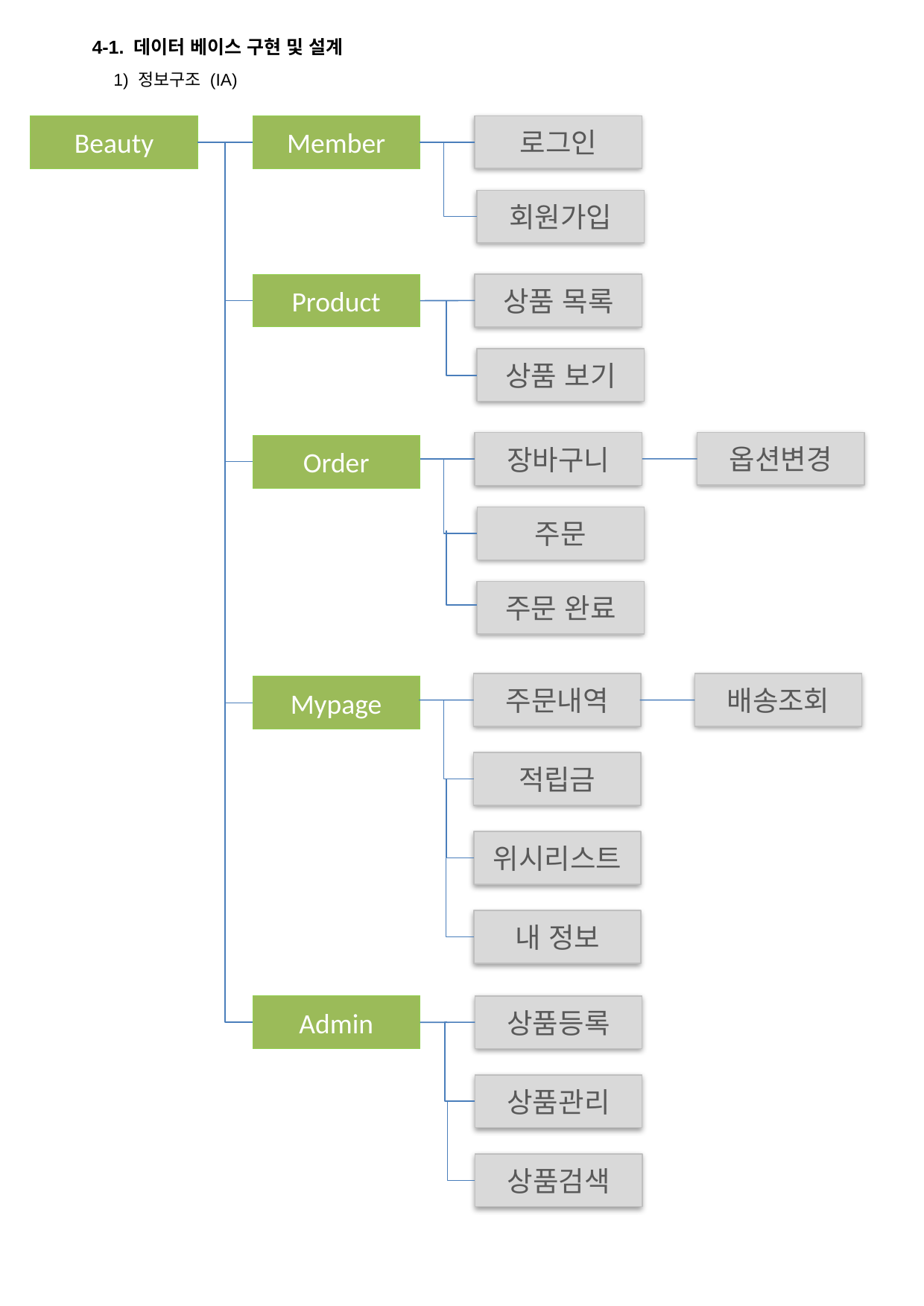

4-1. 데이터 베이스 구현 및 설계
1) 정보구조 (IA)
Beauty
Member
로그인
회원가입
Product
상품 목록
상품 보기
옵션변경
장바구니
Order
주문
주문 완료
주문내역
배송조회
Mypage
적립금
위시리스트
내 정보
Admin
상품등록
상품관리
상품검색